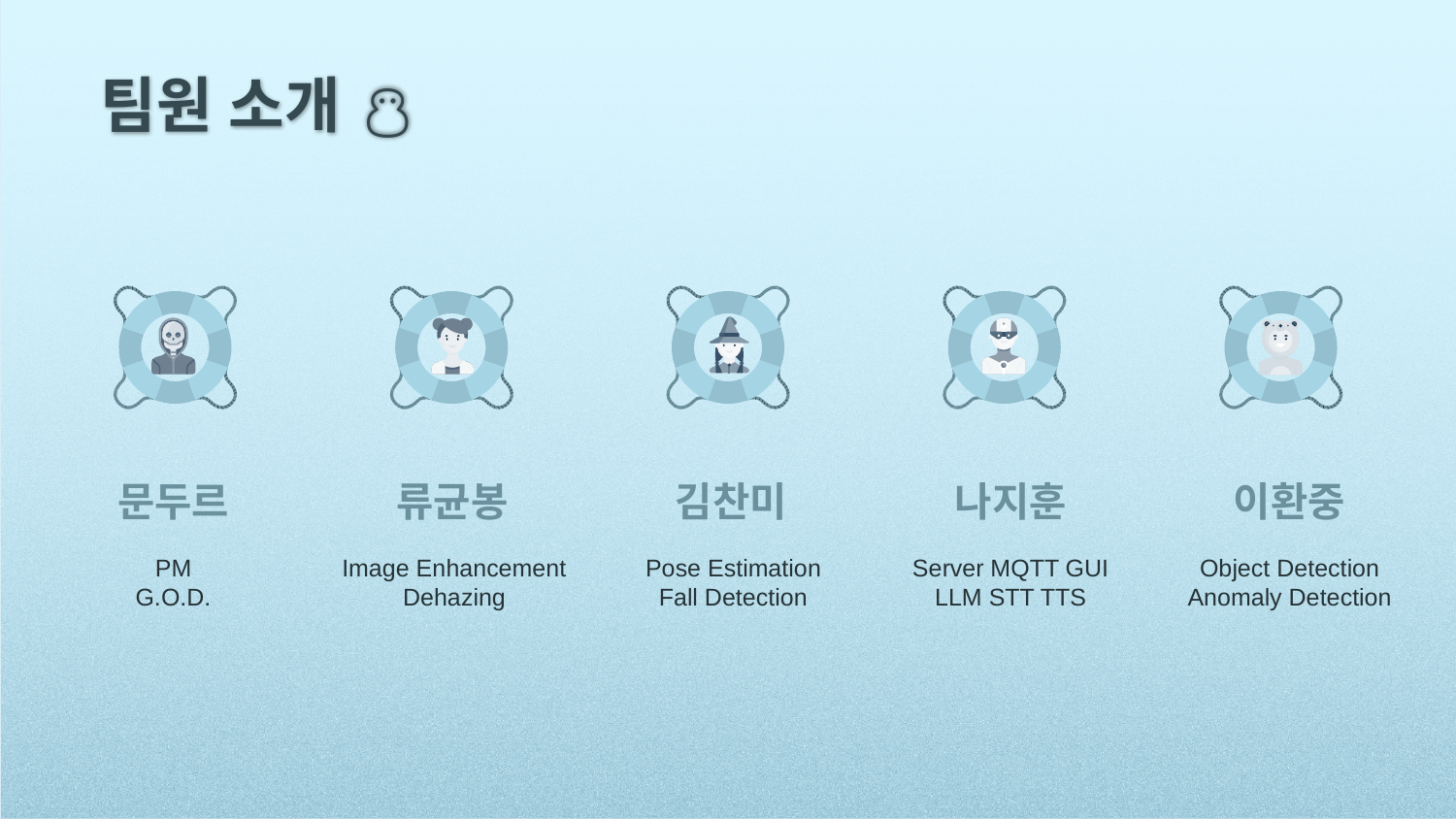

팀원 소개 ⛄

문두르
류균봉
김찬미
나지훈
이환중

PM
G.O.D.
Image Enhancement
Dehazing
Pose Estimation
Fall Detection
Server MQTT GUI
LLM STT TTS
Object Detection
Anomaly Detection